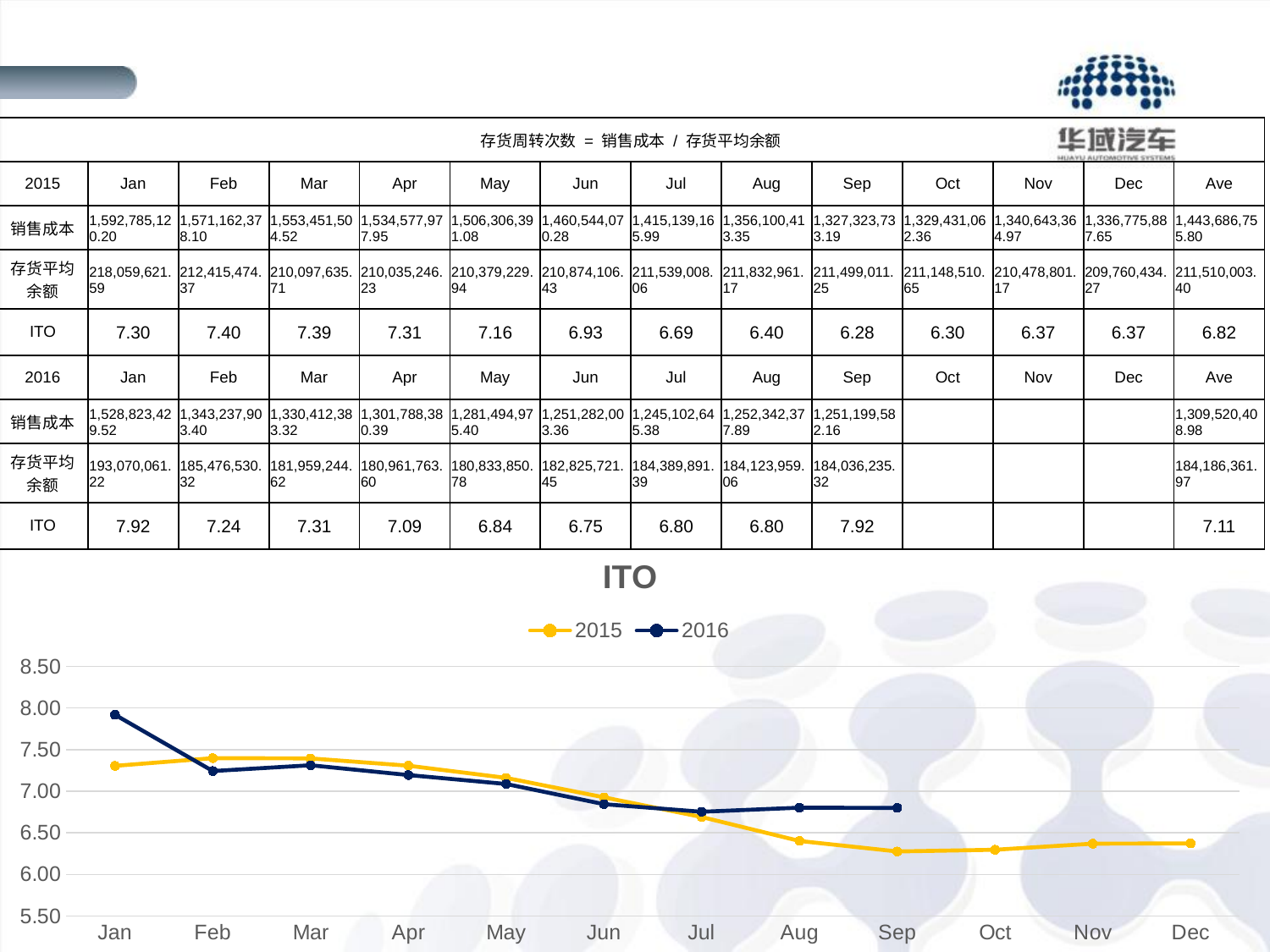

| 存货周转次数 = 销售成本 / 存货平均余额 |  |  |  |  |  |  |  |  |  |  |  |  |  |
| --- | --- | --- | --- | --- | --- | --- | --- | --- | --- | --- | --- | --- | --- |
| 2015 | Jan | Feb | Mar | Apr | May | Jun | Jul | Aug | Sep | Oct | Nov | Dec | Ave |
| 销售成本 | 1,592,785,120.20 | 1,571,162,378.10 | 1,553,451,504.52 | 1,534,577,977.95 | 1,506,306,391.08 | 1,460,544,070.28 | 1,415,139,165.99 | 1,356,100,413.35 | 1,327,323,733.19 | 1,329,431,062.36 | 1,340,643,364.97 | 1,336,775,887.65 | 1,443,686,755.80 |
| 存货平均余额 | 218,059,621.59 | 212,415,474.37 | 210,097,635.71 | 210,035,246.23 | 210,379,229.94 | 210,874,106.43 | 211,539,008.06 | 211,832,961.17 | 211,499,011.25 | 211,148,510.65 | 210,478,801.17 | 209,760,434.27 | 211,510,003.40 |
| ITO | 7.30 | 7.40 | 7.39 | 7.31 | 7.16 | 6.93 | 6.69 | 6.40 | 6.28 | 6.30 | 6.37 | 6.37 | 6.82 |
| 2016 | Jan | Feb | Mar | Apr | May | Jun | Jul | Aug | Sep | Oct | Nov | Dec | Ave |
| 销售成本 | 1,528,823,429.52 | 1,343,237,903.40 | 1,330,412,383.32 | 1,301,788,380.39 | 1,281,494,975.40 | 1,251,282,003.36 | 1,245,102,645.38 | 1,252,342,377.89 | 1,251,199,582.16 |  |  |  | 1,309,520,408.98 |
| 存货平均余额 | 193,070,061.22 | 185,476,530.32 | 181,959,244.62 | 180,961,763.60 | 180,833,850.78 | 182,825,721.45 | 184,389,891.39 | 184,123,959.06 | 184,036,235.32 |  |  |  | 184,186,361.97 |
| ITO | 7.92 | 7.24 | 7.31 | 7.09 | 6.84 | 6.75 | 6.80 | 6.80 | 7.92 |  |  |  | 7.11 |

### Chart: ITO

| Category | 2015 | 2016 |
|---|---|---|
| Jan | 7.30435606824443 | 7.91849041668833 |
| Feb | 7.39664745593459 | 7.24209095924118 |
| Mar | 7.39395043289265 | 7.31159544063166 |
| Apr | 7.30628789931137 | 7.19372067623338 |
| May | 7.15995771772773 | 7.08658788108979 |
| Jun | 6.92614230848532 | 6.84412452147051 |
| Jul | 6.68973150131151 | 6.75255371084691 |
| Aug | 6.4017441187951 | 6.80162638392511 |
| Sep | 6.27579167074106 | 6.79865886187145 |
| Oct | 6.29618962634033 | None |
| Nov | 6.36949354295078 | None |
| Dec | 6.37286956572554 | None |